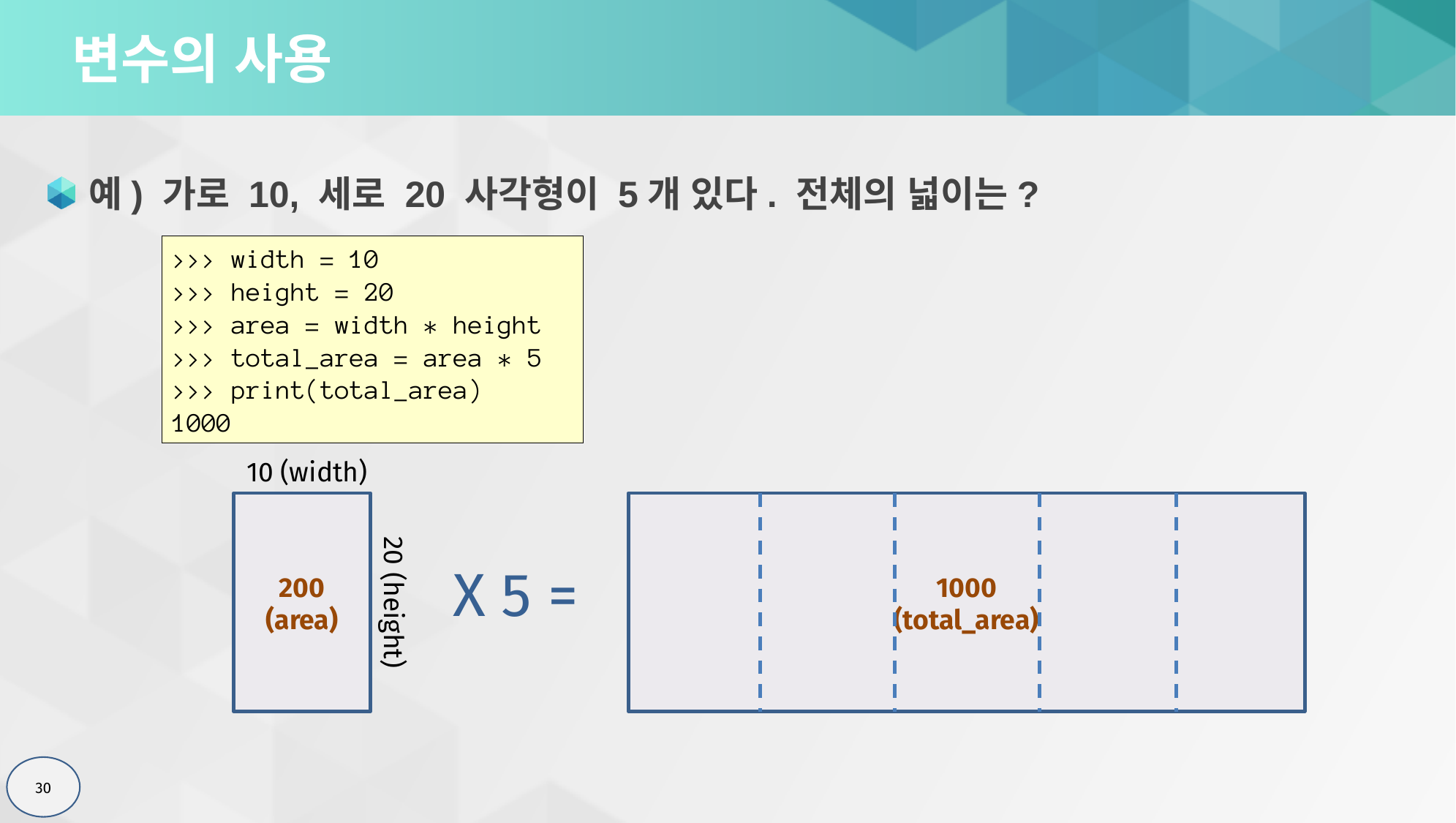

# 변수의 사용
예) 가로 10, 세로 20 사각형이 5개 있다. 전체의 넓이는?
>>> width = 10
>>> height = 20
>>> area = width * height
>>> total_area = area * 5
>>> print(total_area)
1000
10 (width)
200
(area)
1000
(total_area)
X 5 =
20 (height)